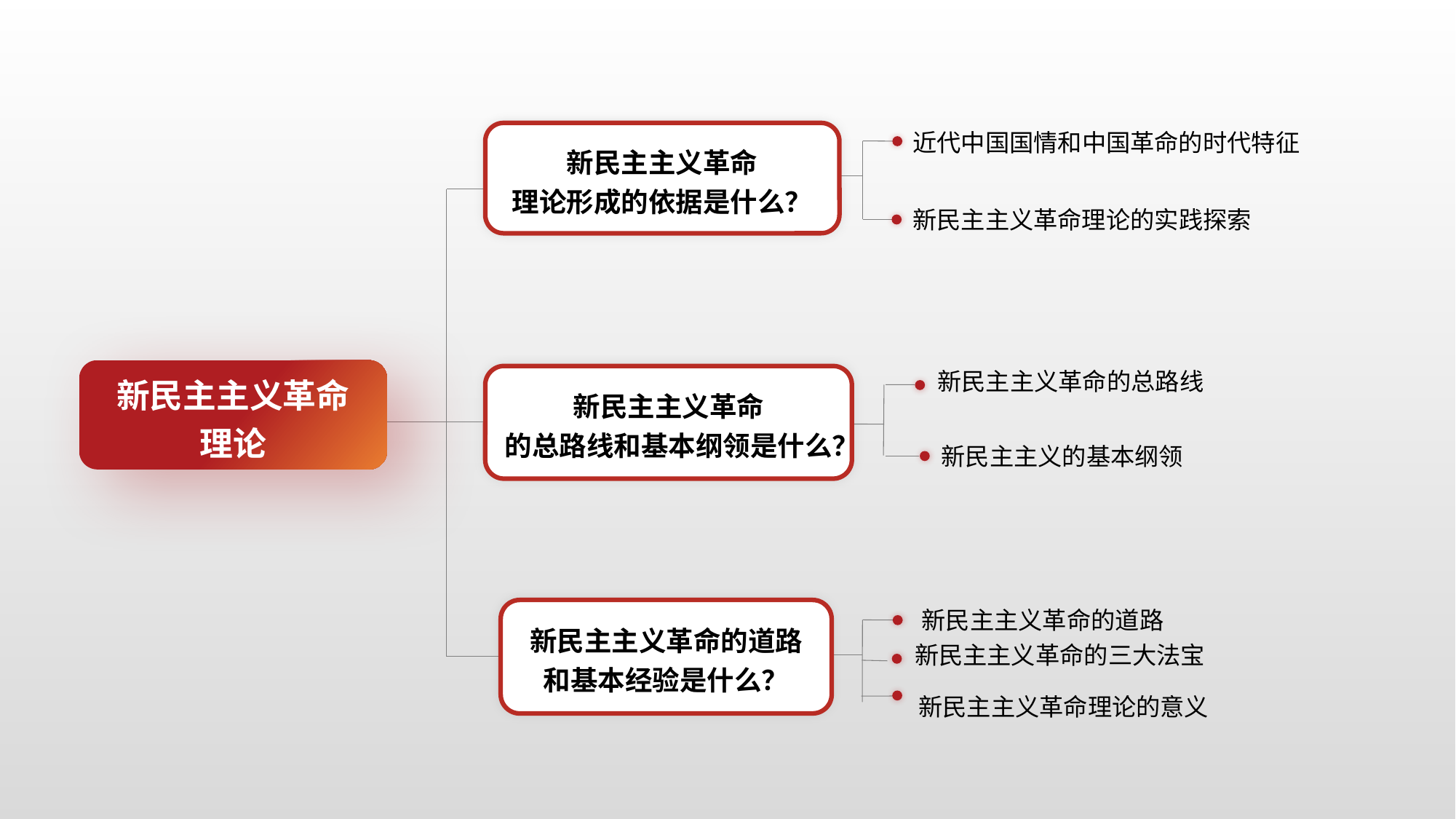

近代中国国情和中国革命的时代特征

新民主主义革命理论的实践探索

新民主主义革命
理论形成的依据是什么？
新民主主义革命
理论
新民主主义革命的总路线

新民主主义的基本纲领

新民主主义革命的三大法宝

新民主主义革命
的总路线和基本纲领是什么？
新民主主义革命的道路
新民主主义革命的道路和基本经验是什么？

新民主主义革命理论的意义